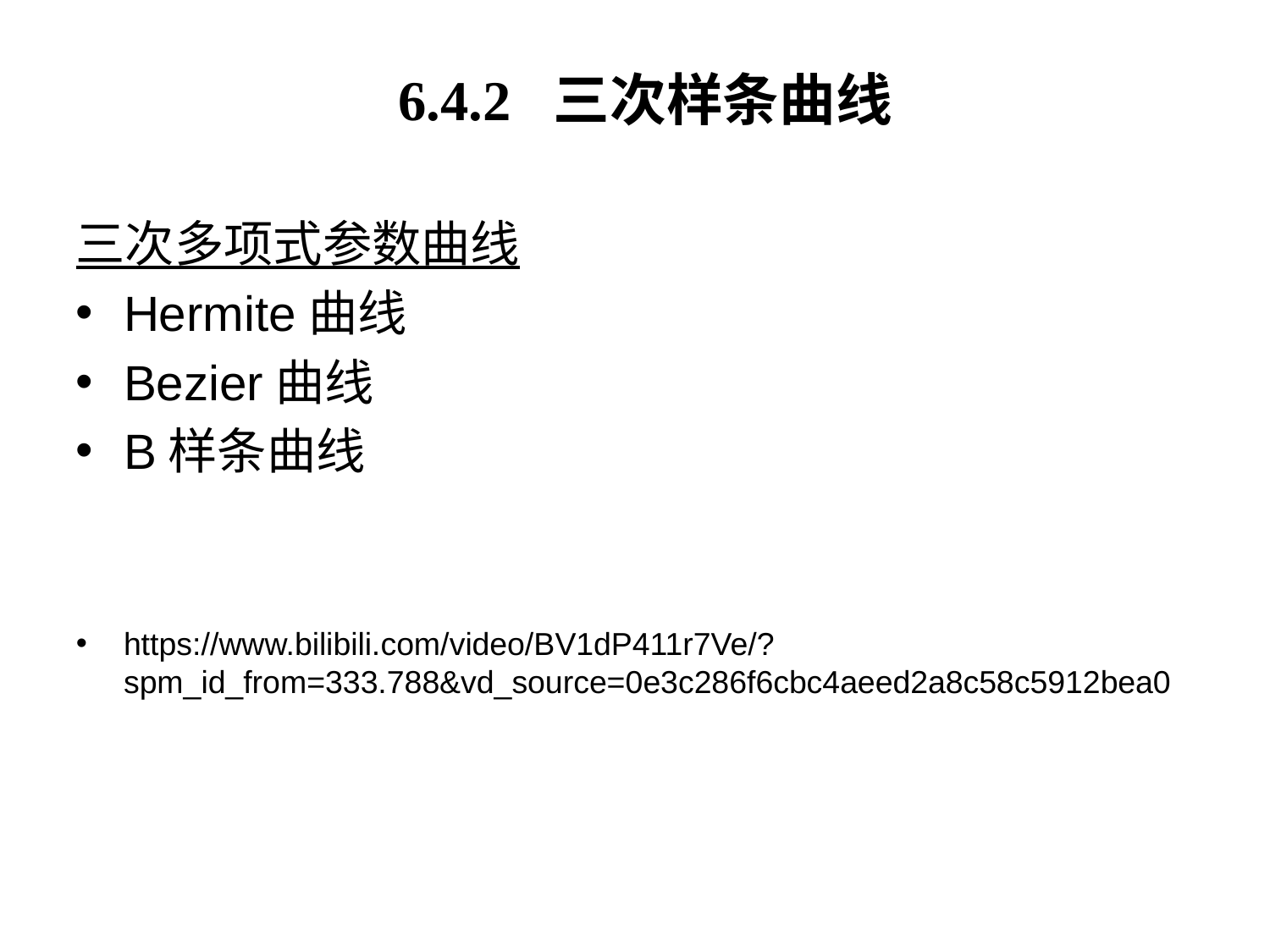

# 6.4.2  三次样条曲线
三次多项式参数曲线
Hermite曲线
Bezier曲线
B样条曲线

https://www.bilibili.com/video/BV1dP411r7Ve/?spm_id_from=333.788&vd_source=0e3c286f6cbc4aeed2a8c58c5912bea0